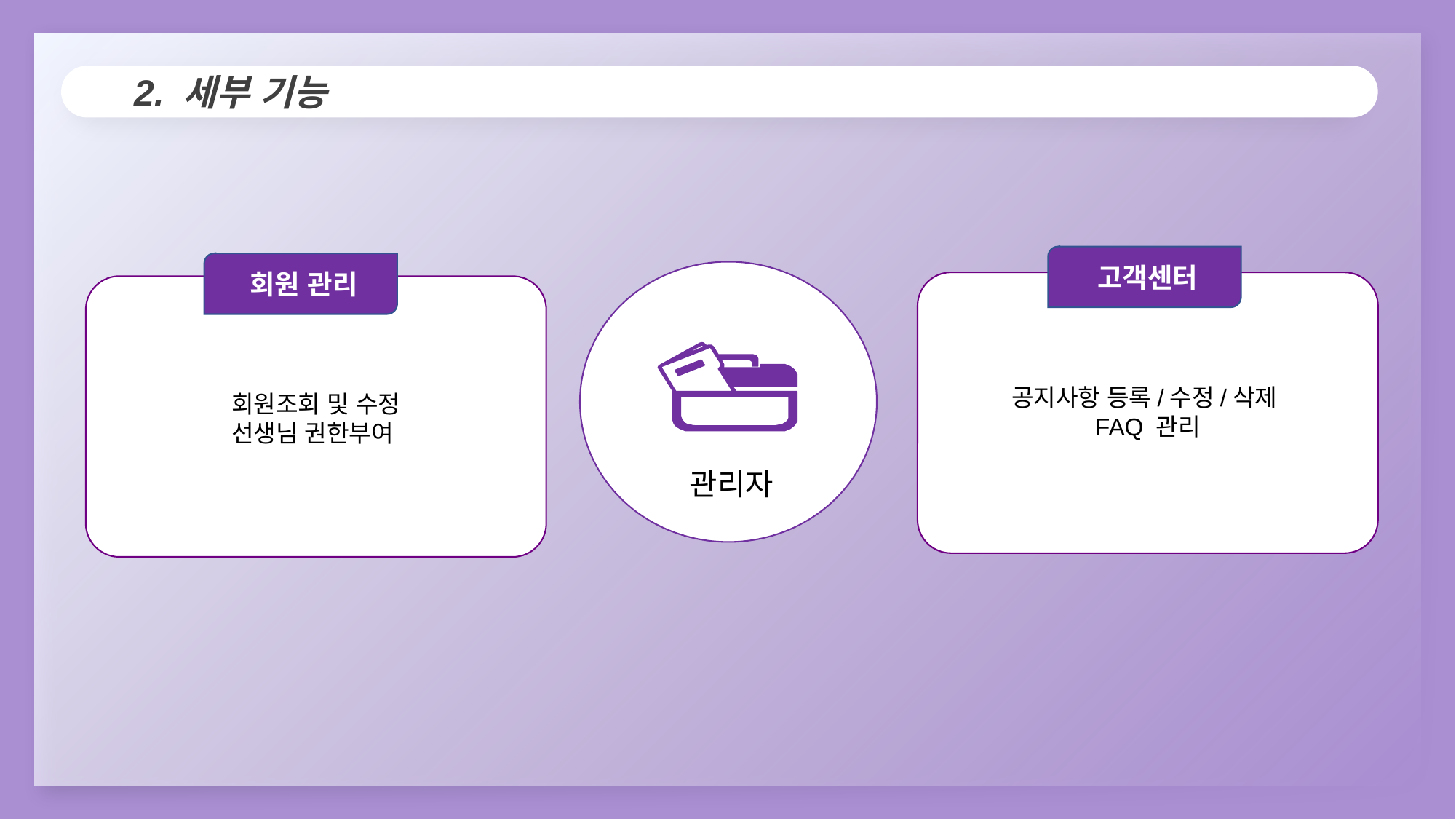

2. 세부 기능

고객센터
회원 관리

공지사항 등록/수정/삭제
FAQ 관리
회원조회 및 수정
선생님 권한부여
관리자